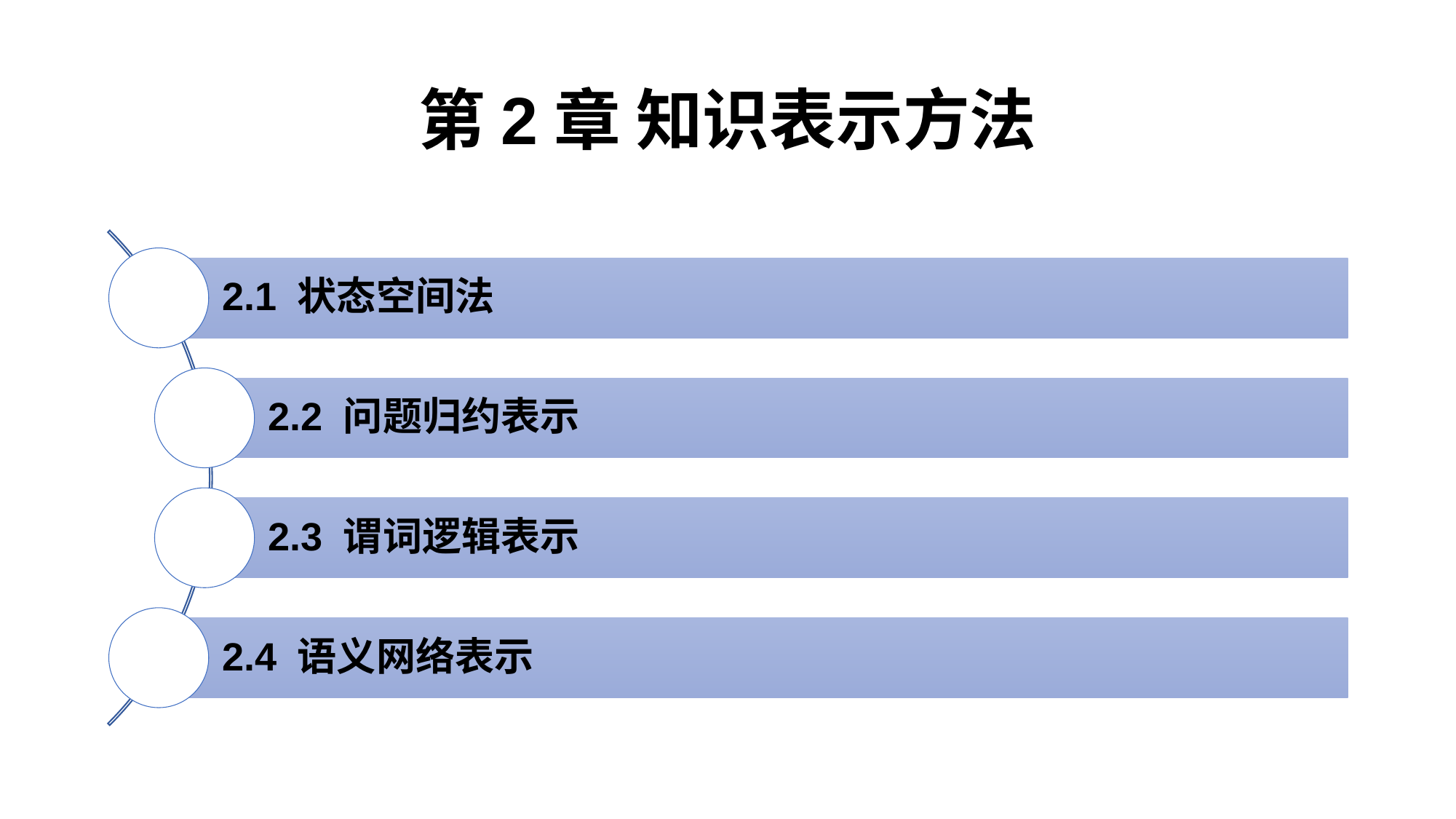

# 第2章 知识表示方法
2.1 状态空间法
2.2 问题归约表示
2.3 谓词逻辑表示
2.4 语义网络表示